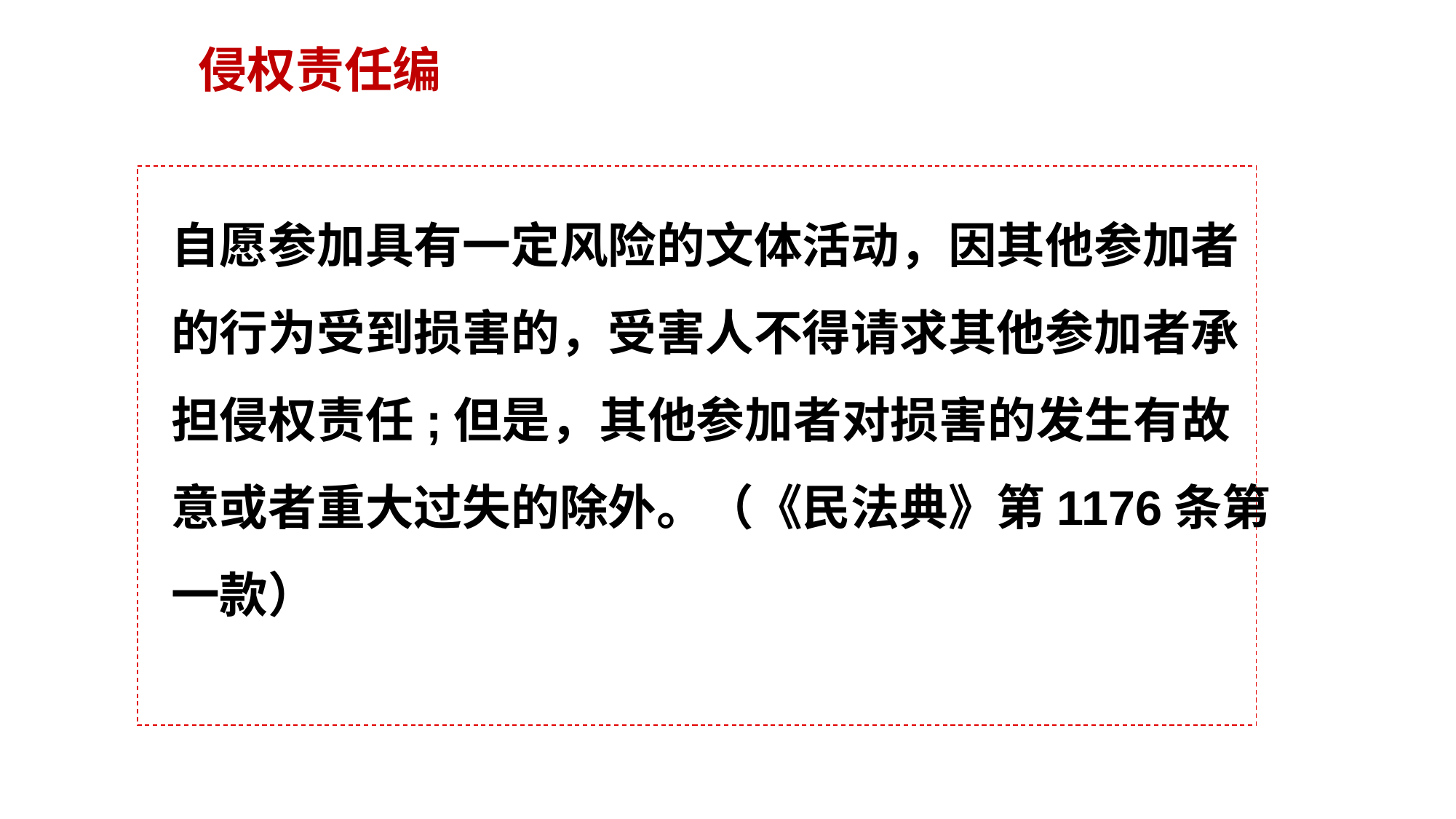

侵权责任编

自愿参加具有一定风险的文体活动，因其他参加者的行为受到损害的，受害人不得请求其他参加者承担侵权责任;但是，其他参加者对损害的发生有故意或者重大过失的除外。（《民法典》第1176条第一款）